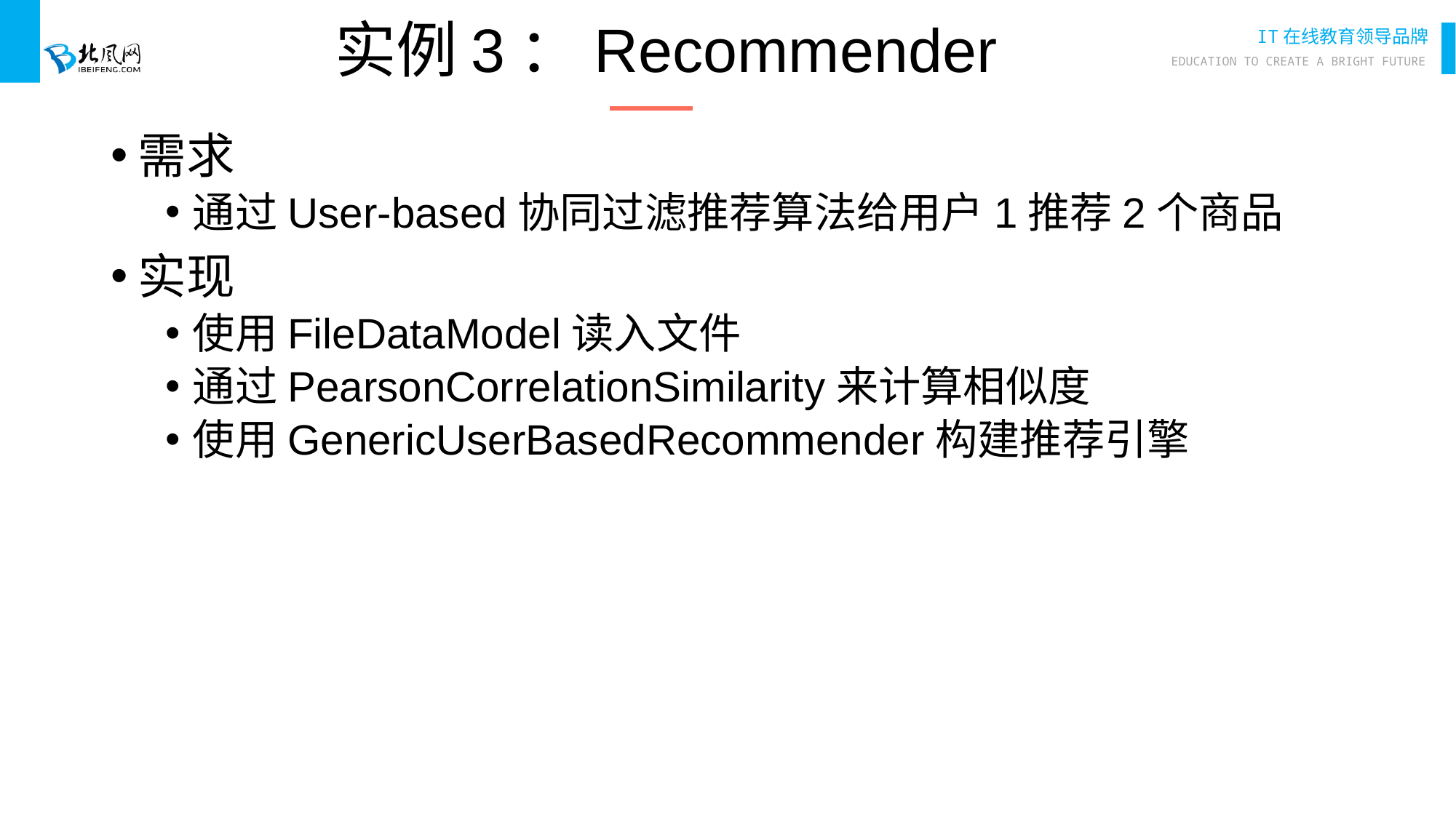

# 实例3：Recommender
需求
通过User-based协同过滤推荐算法给用户1推荐2个商品
实现
使用FileDataModel读入文件
通过PearsonCorrelationSimilarity来计算相似度
使用GenericUserBasedRecommender构建推荐引擎